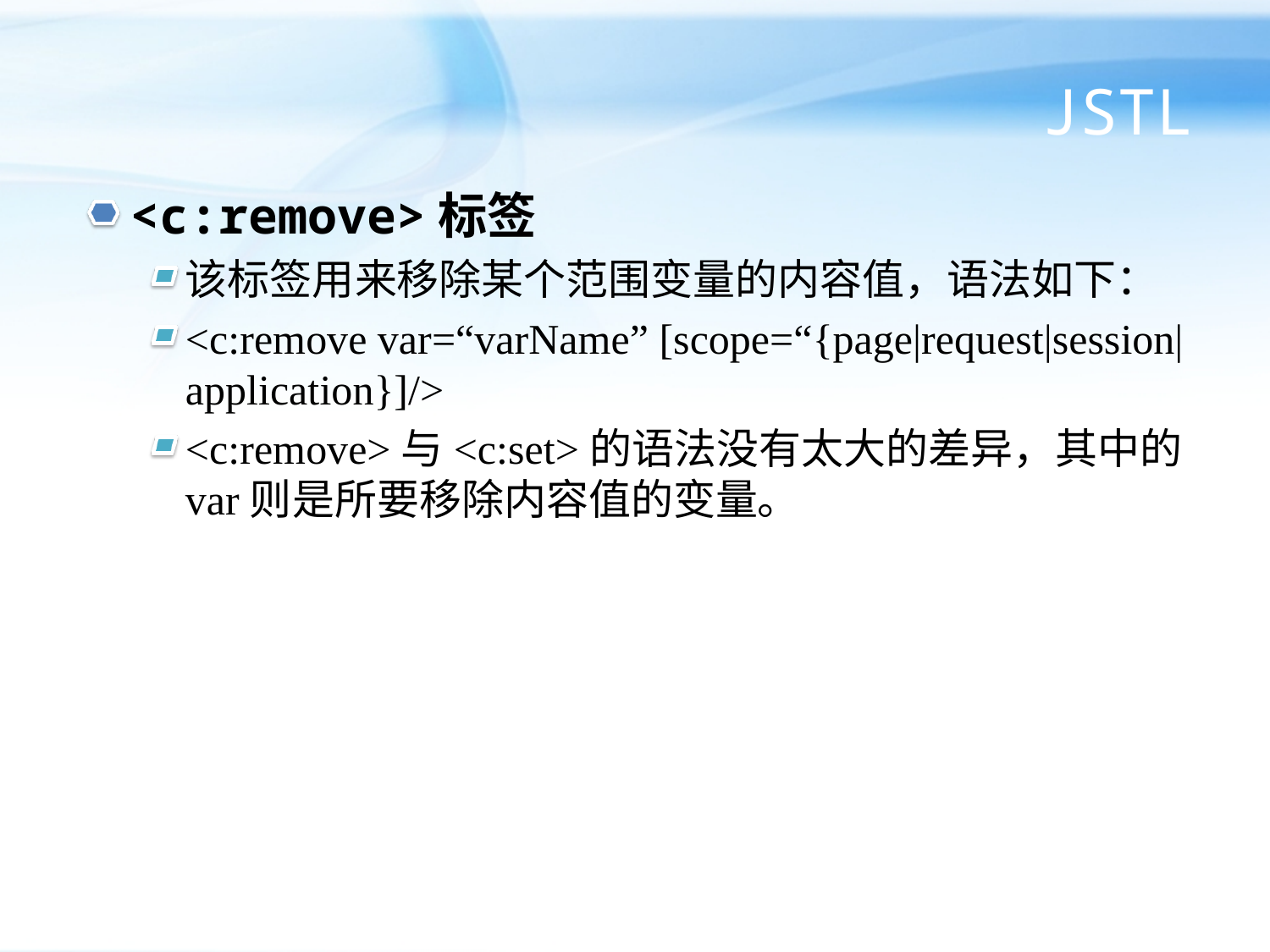

# JSTL
<c:remove>标签
该标签用来移除某个范围变量的内容值，语法如下：
<c:remove var=“varName” [scope=“{page|request|session|application}]/>
<c:remove>与<c:set>的语法没有太大的差异，其中的var则是所要移除内容值的变量。